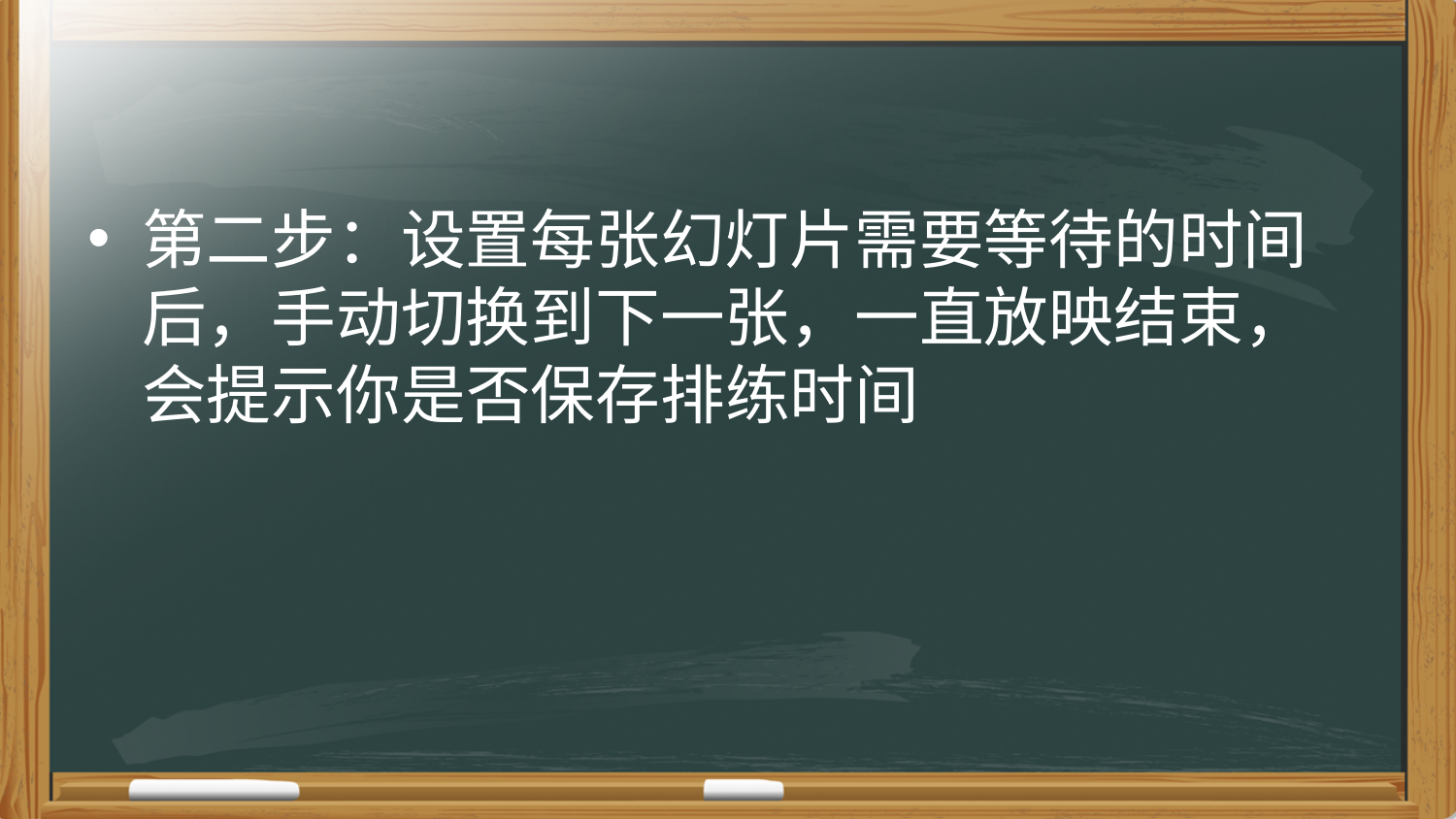

#
第二步：设置每张幻灯片需要等待的时间后，手动切换到下一张，一直放映结束，会提示你是否保存排练时间